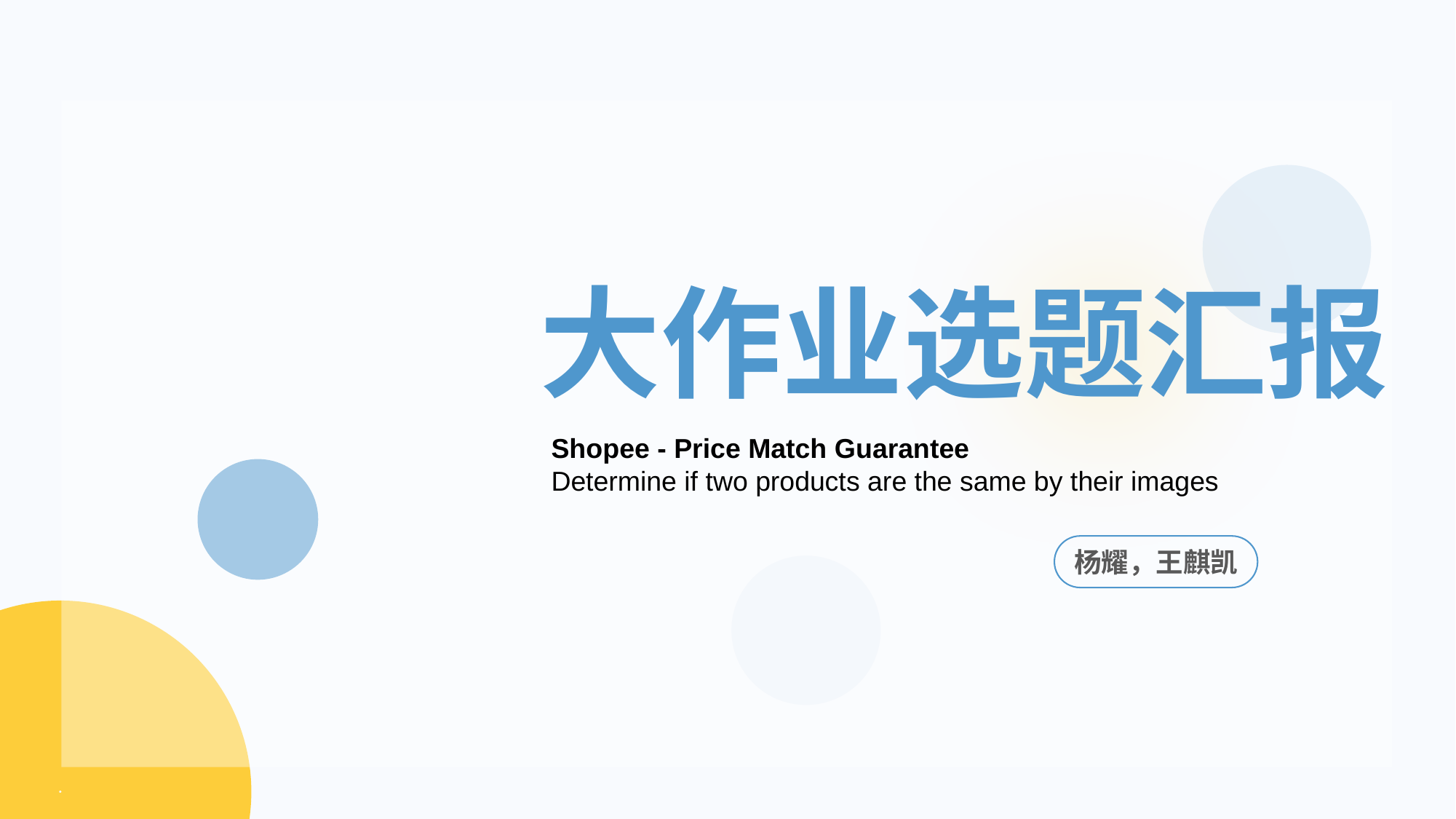

大作业选题汇报
Shopee - Price Match Guarantee
Determine if two products are the same by their images

杨耀，王麒凯